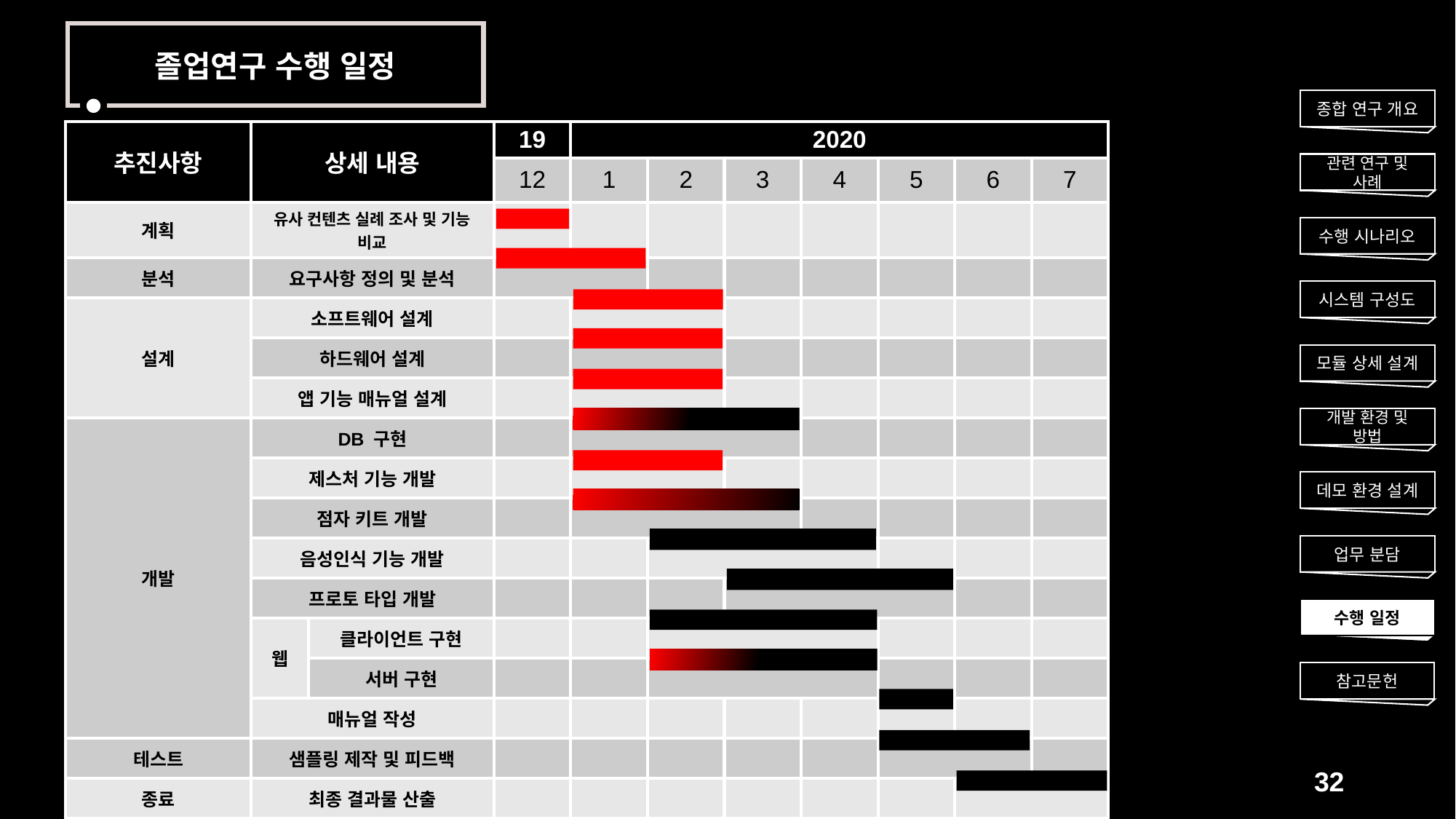

졸업연구 수행 일정
종합 연구 개요

| 추진사항 | 상세 내용 |  | 19 | 2020 |  |  |  |  |  |  |
| --- | --- | --- | --- | --- | --- | --- | --- | --- | --- | --- |
|  |  |  | 12 | 1 | 2 | 3 | 4 | 5 | 6 | 7 |
| 계획 | 유사 컨텐츠 실례 조사 및 기능 비교 |  |  |  |  |  |  |  |  |  |
| 분석 | 요구사항 정의 및 분석 |  |  |  |  |  |  |  |  |  |
| 설계 | 소프트웨어 설계 |  |  |  |  |  |  |  |  |  |
|  | 하드웨어 설계 |  |  |  |  |  |  |  |  |  |
|  | 앱 기능 매뉴얼 설계 |  |  |  |  |  |  |  |  |  |
| 개발 | DB 구현 |  |  |  |  |  |  |  |  |  |
|  | 제스처 기능 개발 |  |  |  |  |  |  |  |  |  |
|  | 점자 키트 개발 |  |  |  |  |  |  |  |  |  |
|  | 음성인식 기능 개발 |  |  |  |  |  |  |  |  |  |
|  | 프로토 타입 개발 |  |  |  |  |  |  |  |  |  |
|  | 웹 | 클라이언트 구현 |  |  |  |  |  |  |  |  |
|  |  | 서버 구현 |  |  |  |  |  |  |  |  |
|  | 매뉴얼 작성 |  |  |  |  |  |  |  |  |  |
| 테스트 | 샘플링 제작 및 피드백 |  |  |  |  |  |  |  |  |  |
| 종료 | 최종 결과물 산출 |  |  |  |  |  |  |  |  |  |
관련 연구 및 사례

수행 시나리오

시스템 구성도

모듈 상세 설계

개발 환경 및 방법

데모 환경 설계

업무 분담

수행 일정

참고문헌

32